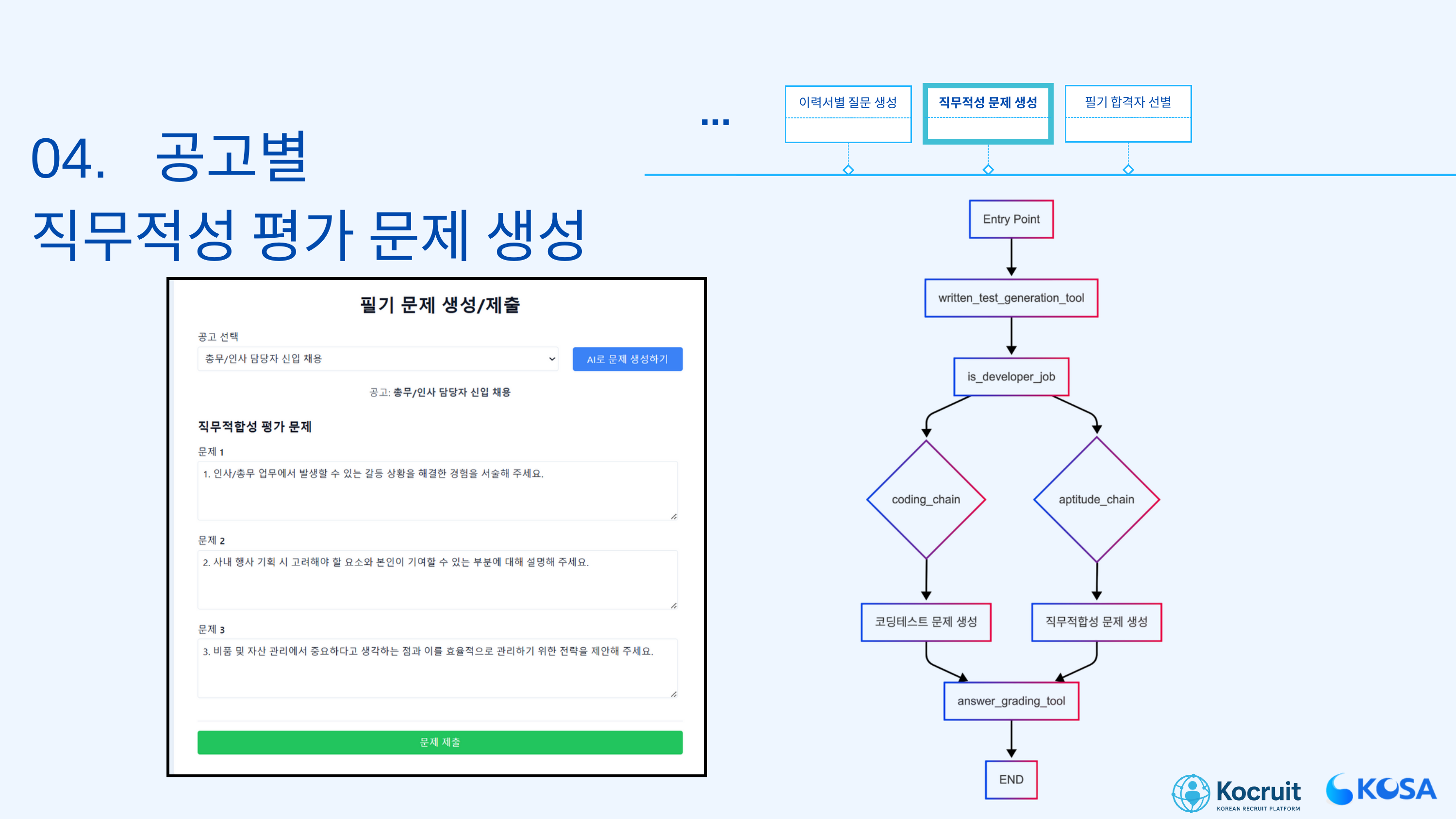

...
필기 합격자 선별
직무적성 문제 생성
이력서별 질문 생성
04.  공고별
직무적성 평가 문제 생성